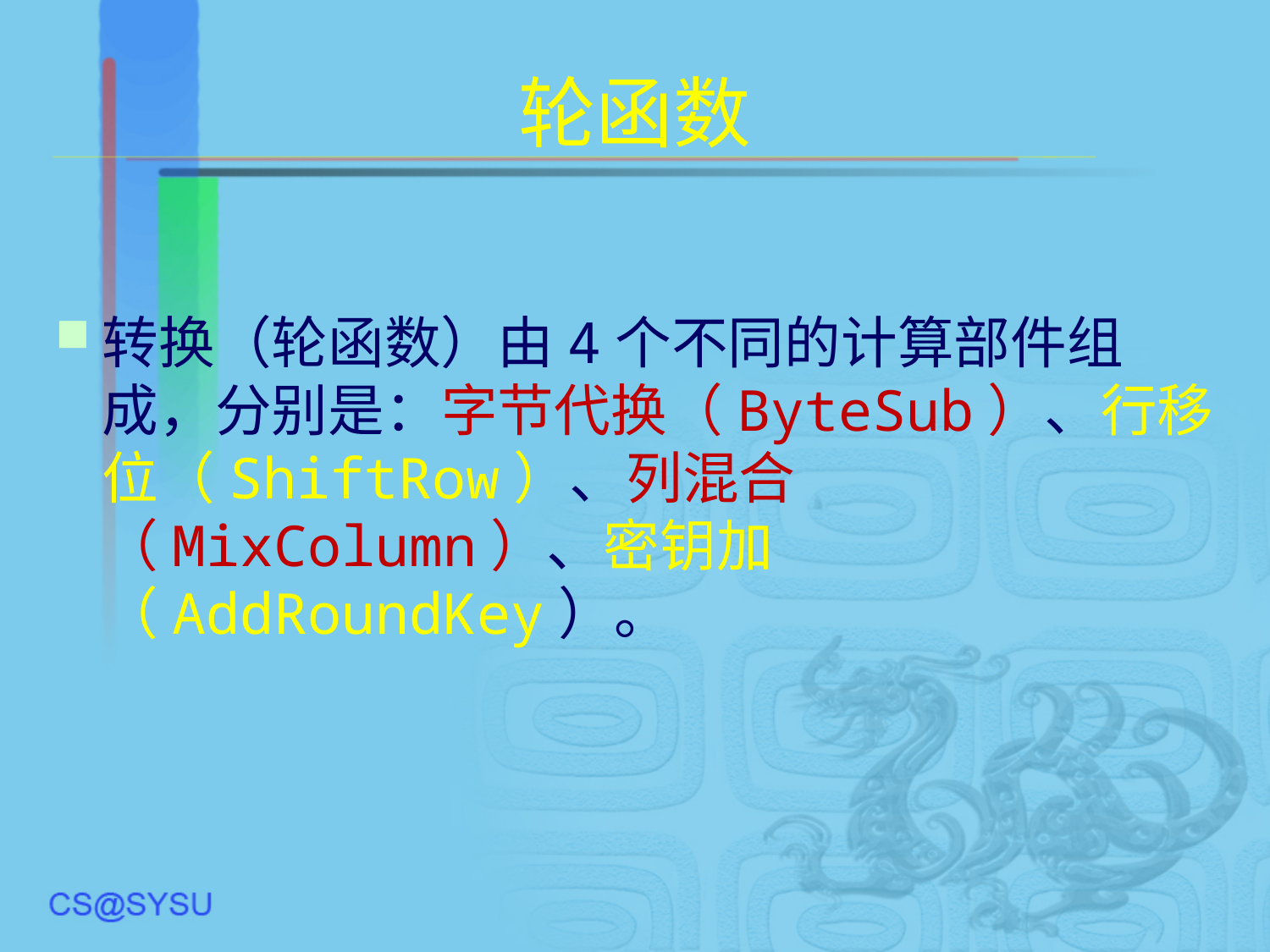

# 轮函数

转换（轮函数）由4个不同的计算部件组成，分别是：字节代换（ByteSub）、行移位（ShiftRow）、列混合（MixColumn）、密钥加（AddRoundKey）。